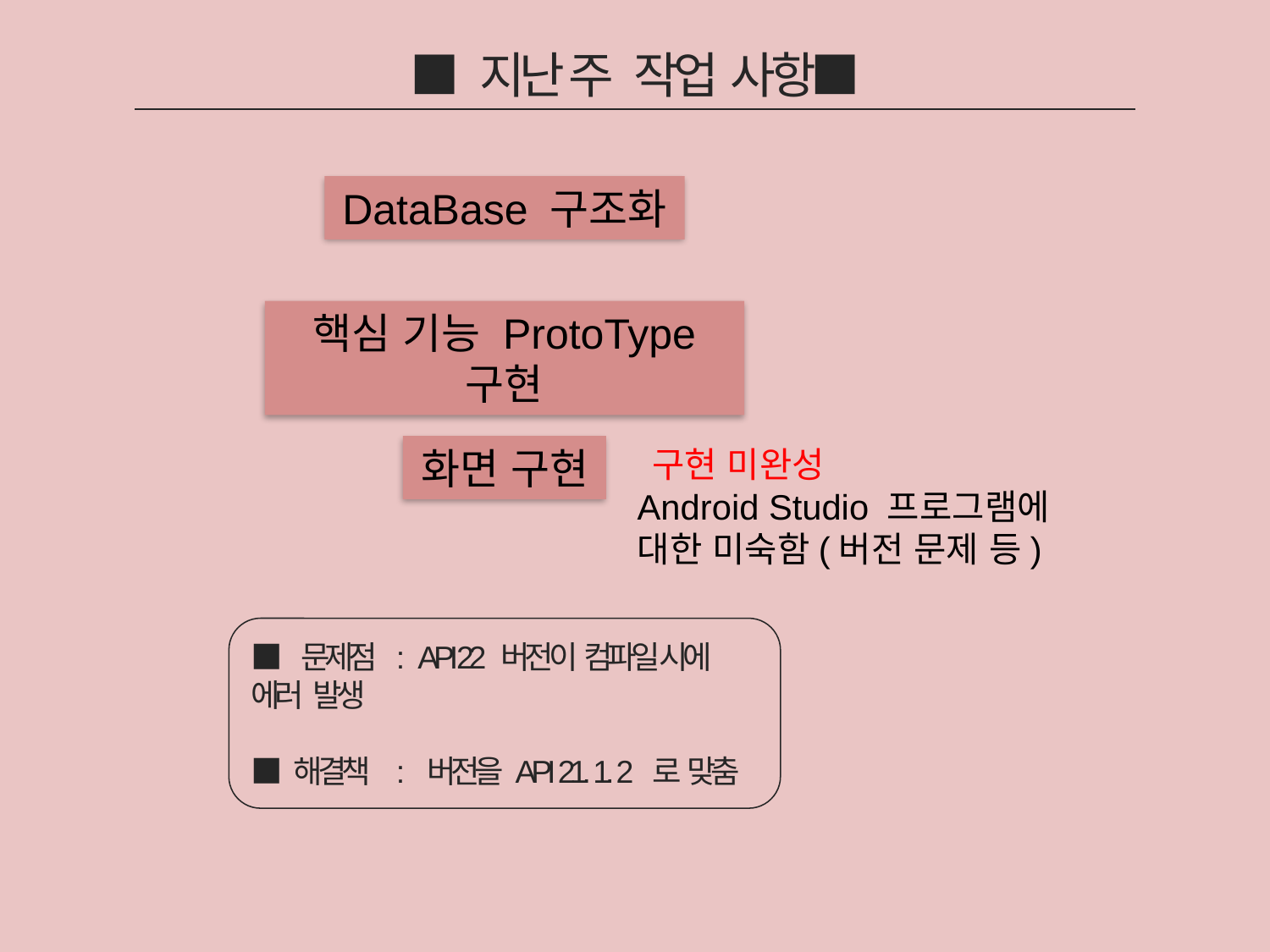

■ 지난 주   작업  사항■
DataBase 구조화
핵심 기능 ProtoType 구현
화면 구현
 구현 미완성
Android Studio 프로그램에 대한 미숙함(버전 문제 등)
■   문제점   :     API 22  버전이   컴파일 시에    에러    발생
■ 해결책     :    버전을 API  21.  1.  2   로   맞춤